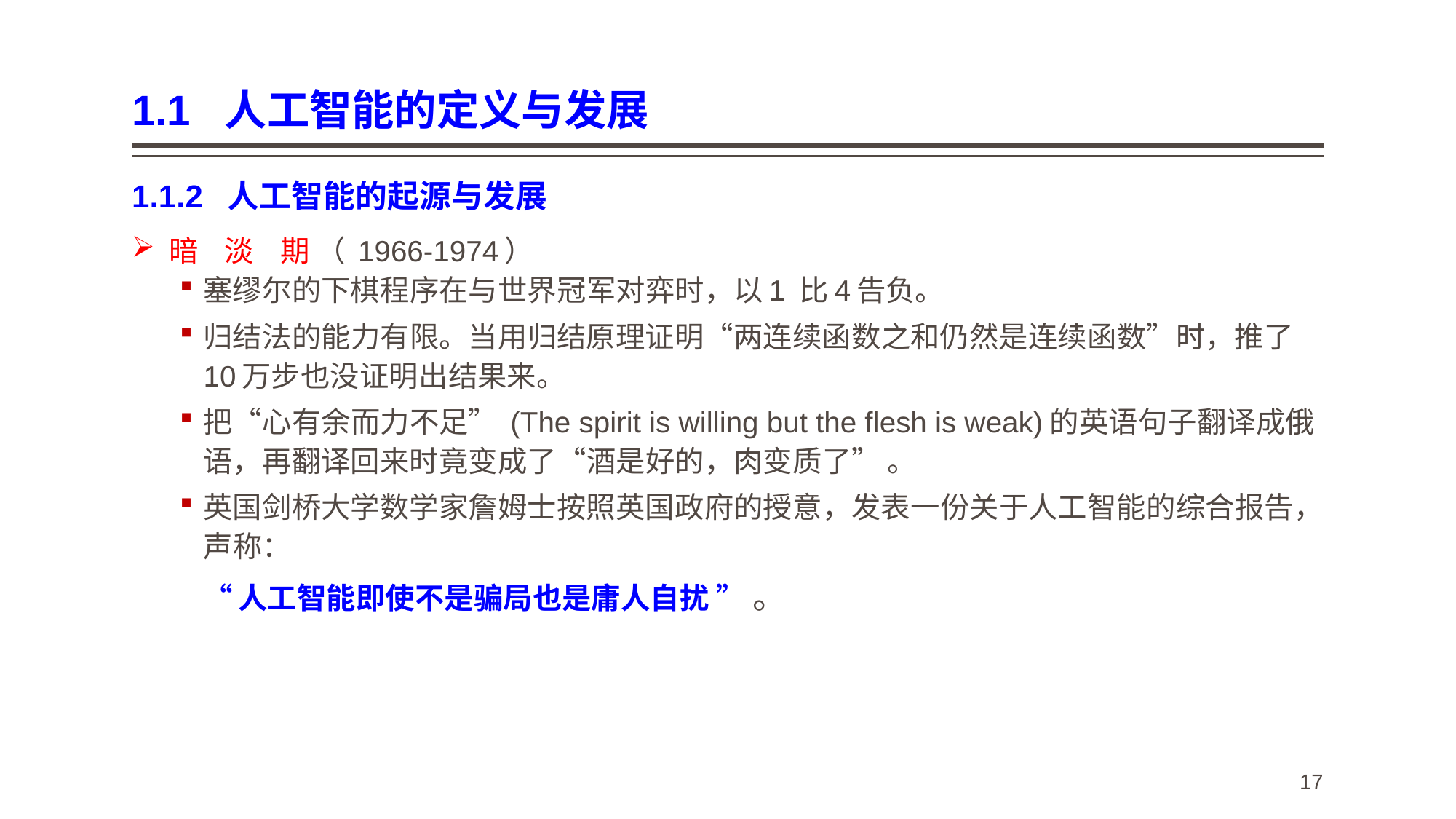

# 1.1  人工智能的定义与发展
1.1.2  人工智能的起源与发展
暗    淡    期 （ 1966-1974）
塞缪尔的下棋程序在与世界冠军对弈时，以1 比4告负。
归结法的能力有限。当用归结原理证明“两连续函数之和仍然是连续函数”时，推了10万步也没证明出结果来。
把“心有余而力不足” (The spirit is willing but the flesh is weak)的英语句子翻译成俄语，再翻译回来时竟变成了“酒是好的，肉变质了” 。
英国剑桥大学数学家詹姆士按照英国政府的授意，发表一份关于人工智能的综合报告，声称：
   “人工智能即使不是骗局也是庸人自扰 ” 。
17